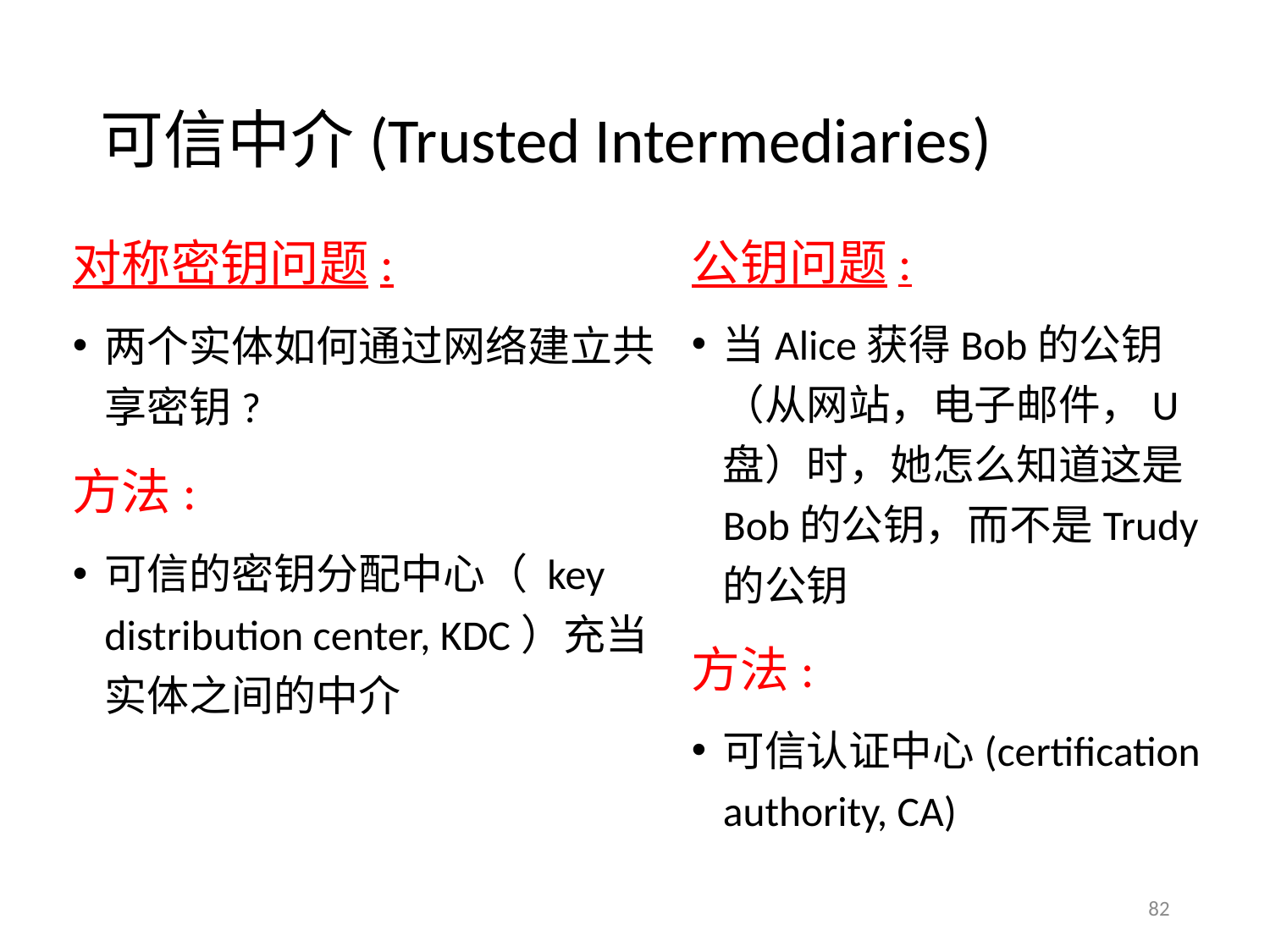

# 可信中介(Trusted Intermediaries)
对称密钥问题:
两个实体如何通过网络建立共享密钥?
方法:
可信的密钥分配中心（ key distribution center, KDC）充当实体之间的中介
公钥问题:
当Alice获得Bob的公钥（从网站，电子邮件，U盘）时，她怎么知道这是Bob的公钥，而不是Trudy的公钥
方法:
可信认证中心(certification authority, CA)
82